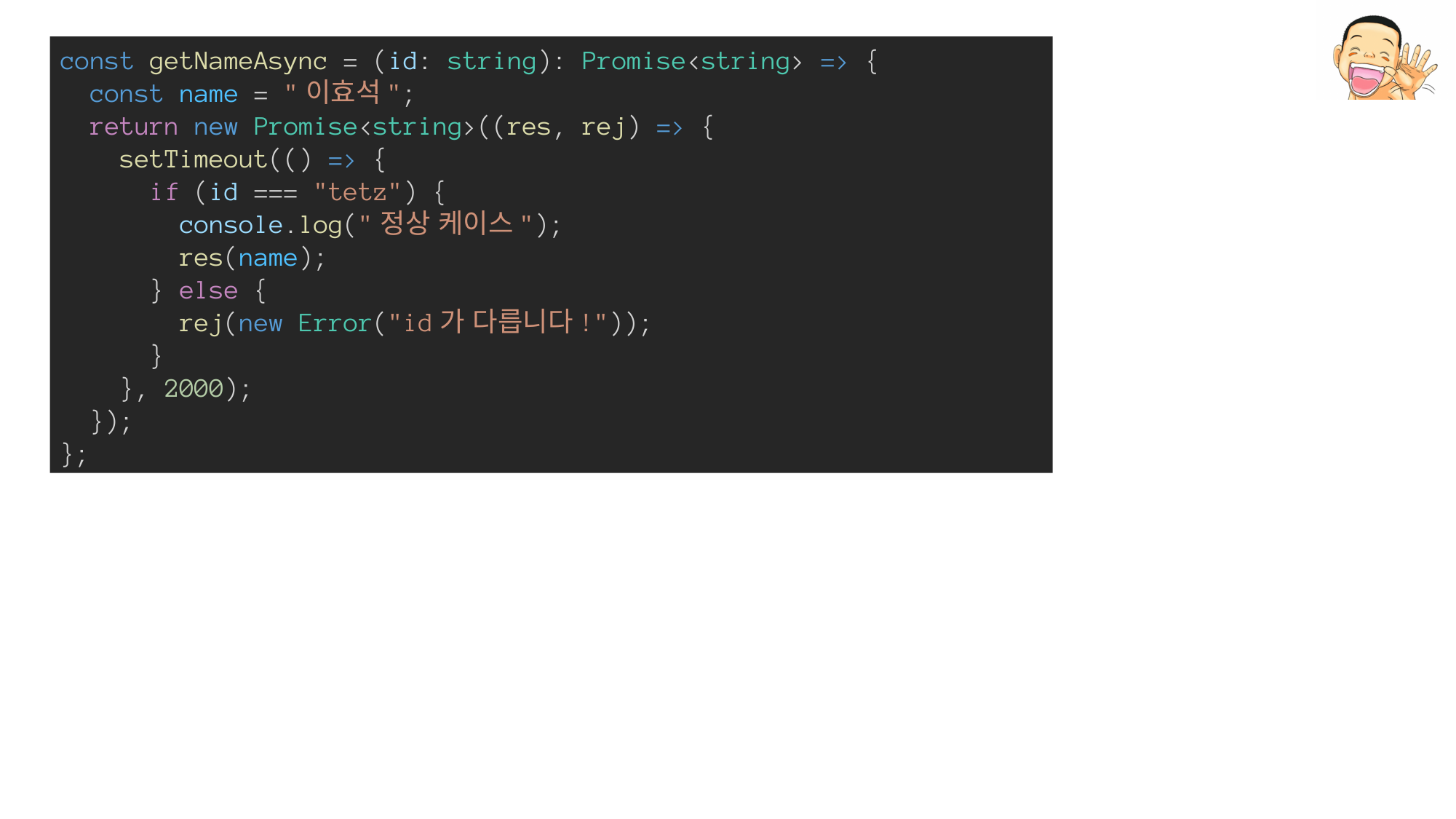

const getNameAsync = (id: string): Promise<string> => {
  const name = "이효석";
  return new Promise<string>((res, rej) => {
    setTimeout(() => {
      if (id === "tetz") {
        console.log("정상 케이스");
        res(name);
      } else {
        rej(new Error("id가 다릅니다!"));
      }
    }, 2000);
  });
};